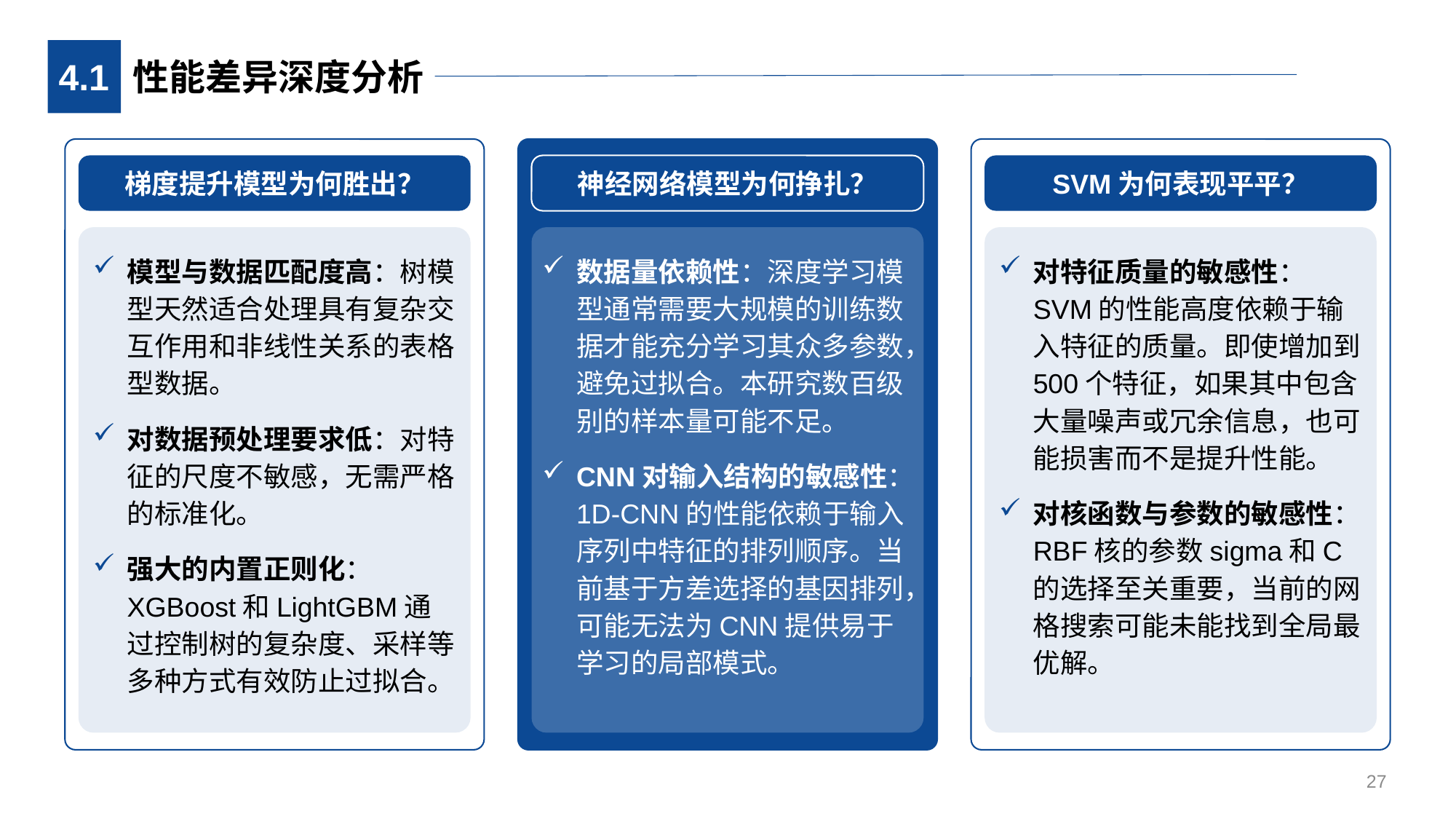

4.1
性能差异深度分析

梯度提升模型为何胜出？
神经网络模型为何挣扎？
SVM为何表现平平？

模型与数据匹配度高：树模型天然适合处理具有复杂交互作用和非线性关系的表格型数据。
对数据预处理要求低：对特征的尺度不敏感，无需严格的标准化。
强大的内置正则化：XGBoost和LightGBM通过控制树的复杂度、采样等多种方式有效防止过拟合。
数据量依赖性：深度学习模型通常需要大规模的训练数据才能充分学习其众多参数，避免过拟合。本研究数百级别的样本量可能不足。
CNN对输入结构的敏感性：1D-CNN的性能依赖于输入序列中特征的排列顺序。当前基于方差选择的基因排列，可能无法为CNN提供易于学习的局部模式。
对特征质量的敏感性：SVM的性能高度依赖于输入特征的质量。即使增加到500个特征，如果其中包含大量噪声或冗余信息，也可能损害而不是提升性能。
对核函数与参数的敏感性：RBF核的参数sigma和C的选择至关重要，当前的网格搜索可能未能找到全局最优解。
27